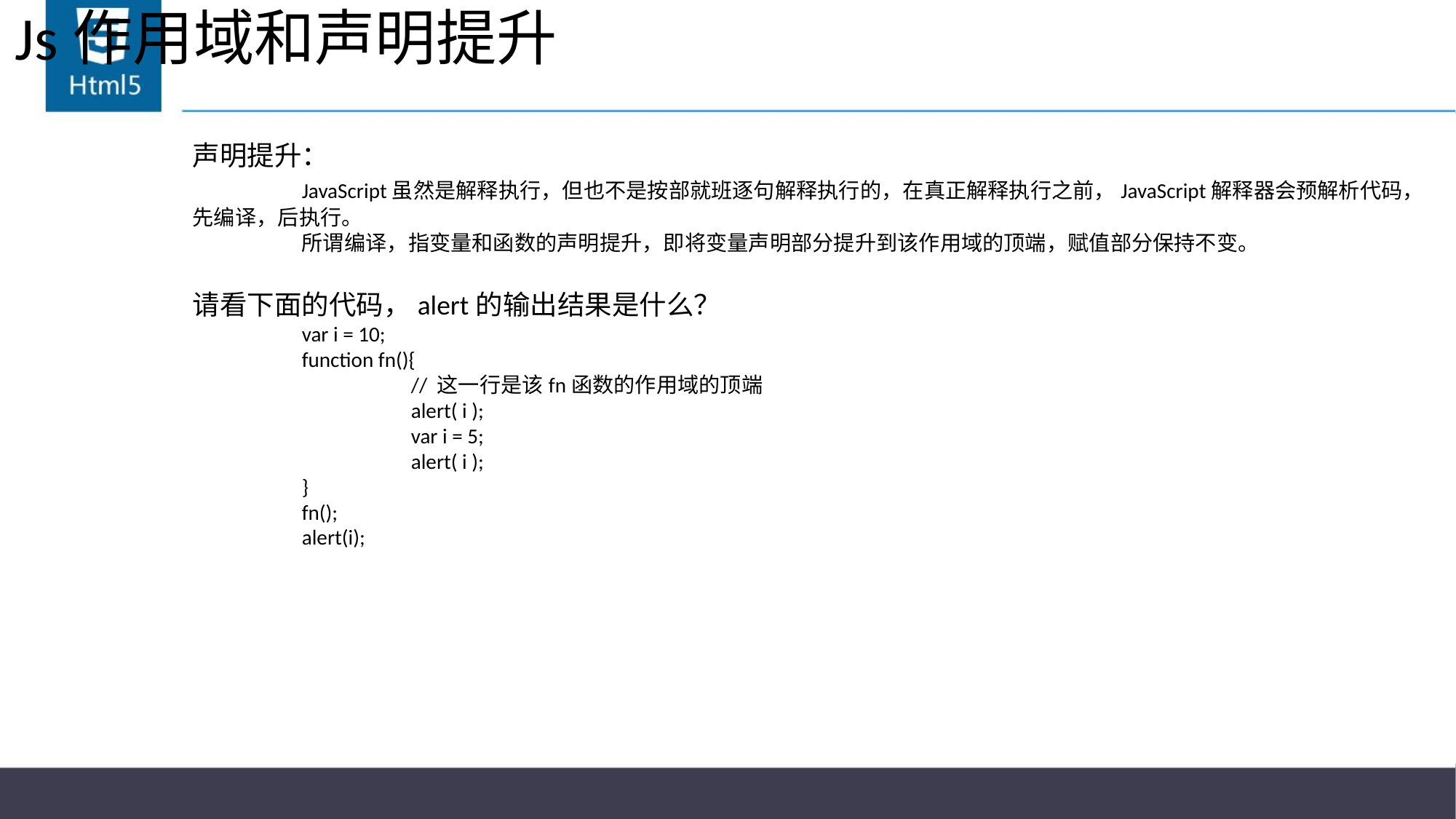

# Js作用域和声明提升
声明提升：
	JavaScript虽然是解释执行，但也不是按部就班逐句解释执行的，在真正解释执行之前，JavaScript解释器会预解析代码，先编译，后执行。
	所谓编译，指变量和函数的声明提升，即将变量声明部分提升到该作用域的顶端，赋值部分保持不变。

请看下面的代码，alert的输出结果是什么？
	var i = 10;
	function fn(){
		// 这一行是该fn函数的作用域的顶端
		alert( i );
		var i = 5;
		alert( i );
	}
	fn();
	alert(i);